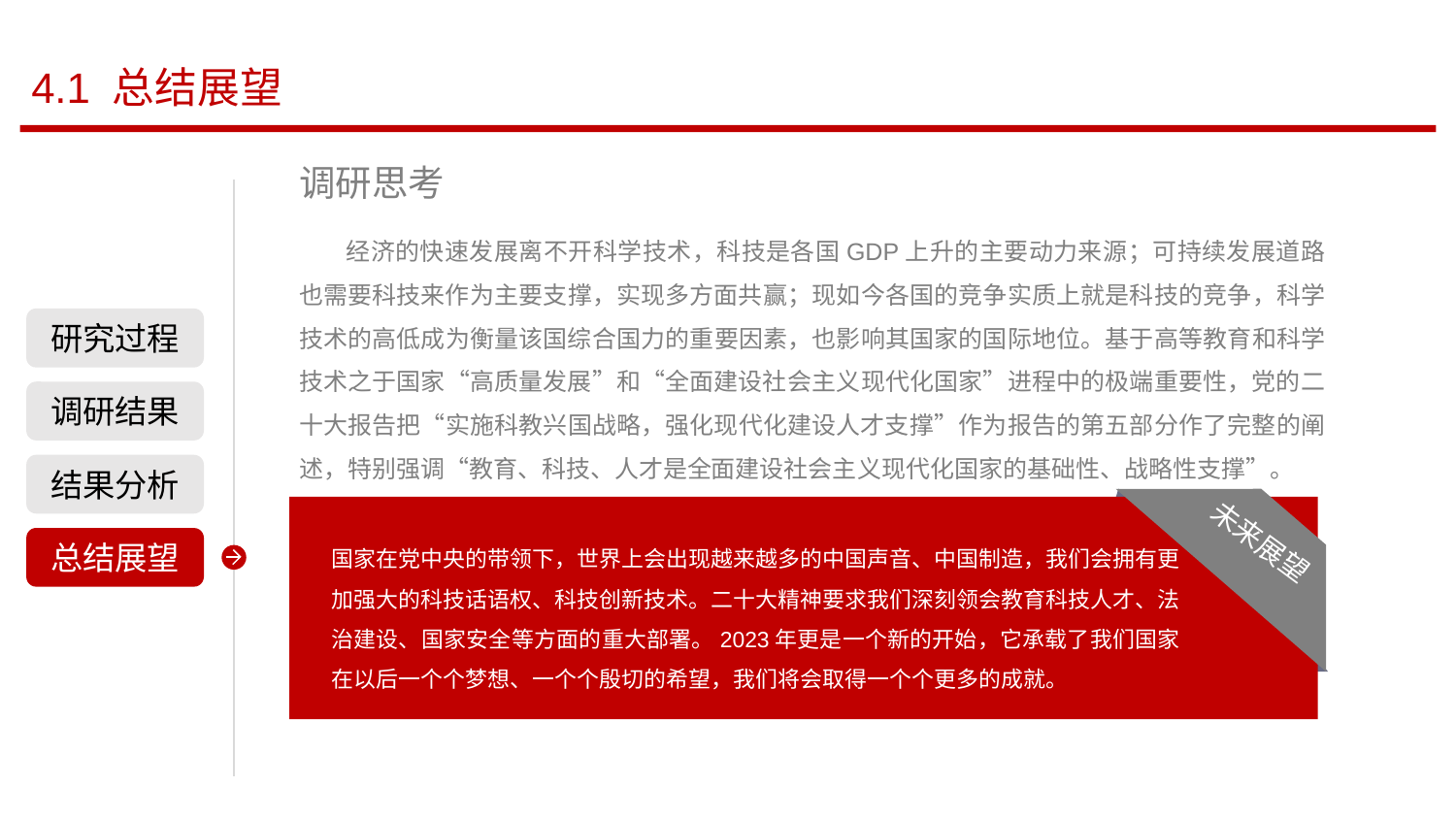

4.1 总结展望

调研思考
       经济的快速发展离不开科学技术，科技是各国GDP上升的主要动力来源；可持续发展道路也需要科技来作为主要支撑，实现多方面共赢；现如今各国的竞争实质上就是科技的竞争，科学技术的高低成为衡量该国综合国力的重要因素，也影响其国家的国际地位。基于高等教育和科学技术之于国家“高质量发展”和“全面建设社会主义现代化国家”进程中的极端重要性，党的二十大报告把“实施科教兴国战略，强化现代化建设人才支撑”作为报告的第五部分作了完整的阐述，特别强调“教育、科技、人才是全面建设社会主义现代化国家的基础性、战略性支撑”。
研究过程
调研结果
结果分析

未来展望
国家在党中央的带领下，世界上会出现越来越多的中国声音、中国制造，我们会拥有更加强大的科技话语权、科技创新技术。二十大精神要求我们深刻领会教育科技人才、法治建设、国家安全等方面的重大部署。2023年更是一个新的开始，它承载了我们国家在以后一个个梦想、一个个殷切的希望，我们将会取得一个个更多的成就。
总结展望